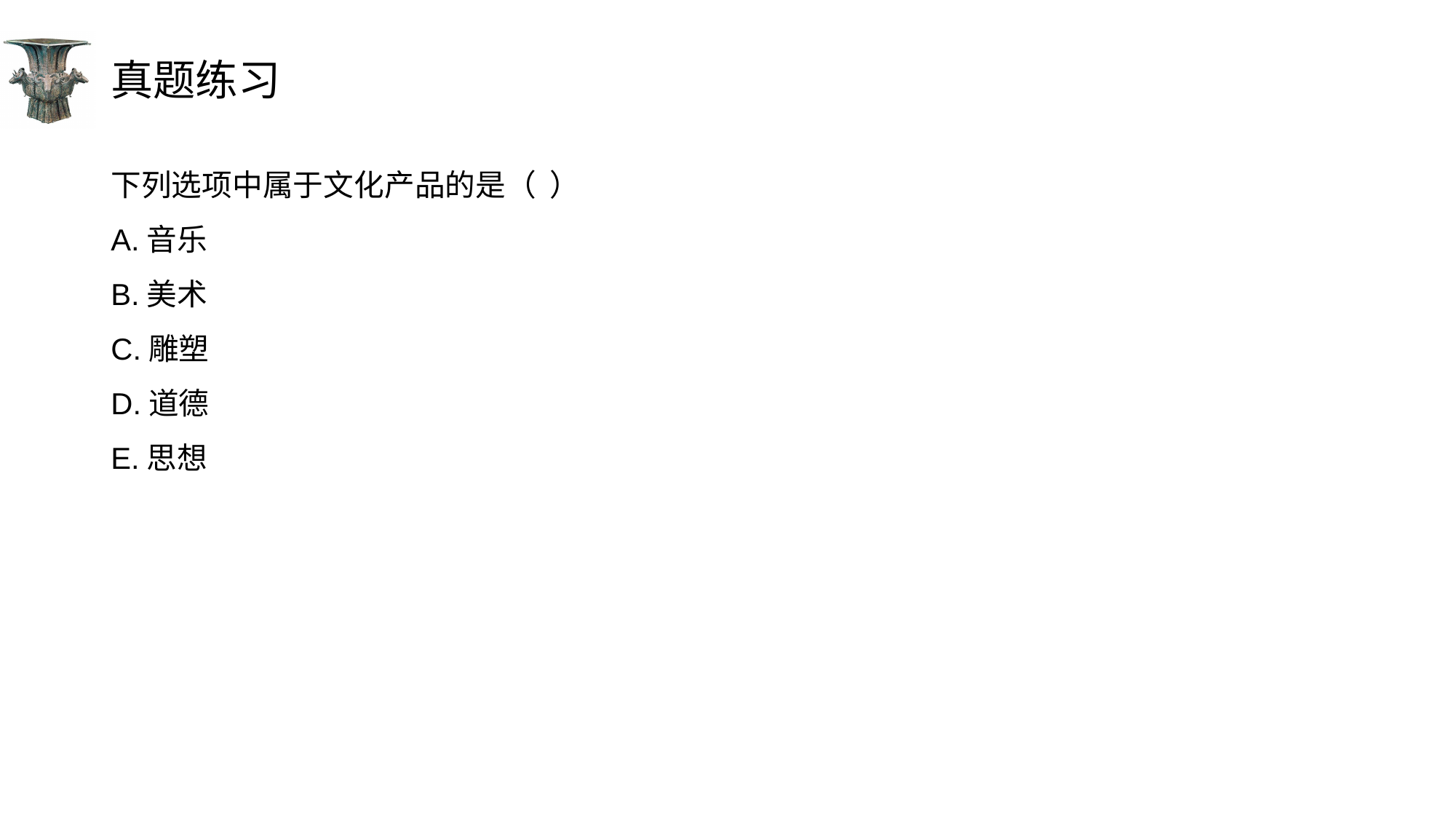

# 真题练习
下列选项中属于文化产品的是（  ）
A.音乐
B.美术
C.雕塑
D.道德
E.思想
43